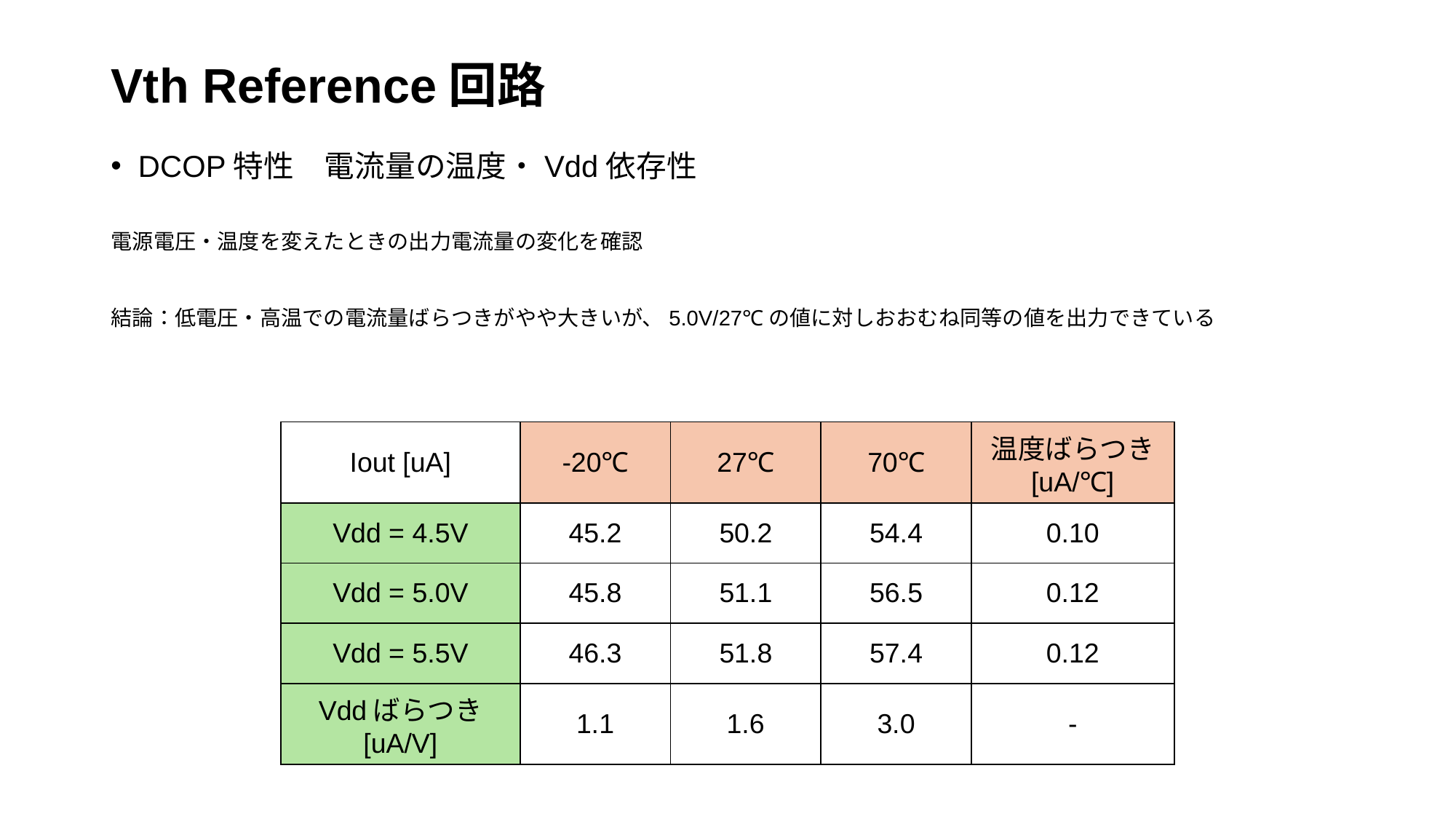

# Vth Reference回路
DCOP特性　電流量の温度・Vdd依存性
電源電圧・温度を変えたときの出力電流量の変化を確認

結論：低電圧・高温での電流量ばらつきがやや大きいが、5.0V/27℃の値に対しおおむね同等の値を出力できている
| Iout [uA] | -20℃ | 27℃ | 70℃ | 温度ばらつき [uA/℃] |
| --- | --- | --- | --- | --- |
| Vdd = 4.5V | 45.2 | 50.2 | 54.4 | 0.10 |
| Vdd = 5.0V | 45.8 | 51.1 | 56.5 | 0.12 |
| Vdd = 5.5V | 46.3 | 51.8 | 57.4 | 0.12 |
| Vddばらつき [uA/V] | 1.1 | 1.6 | 3.0 | - |